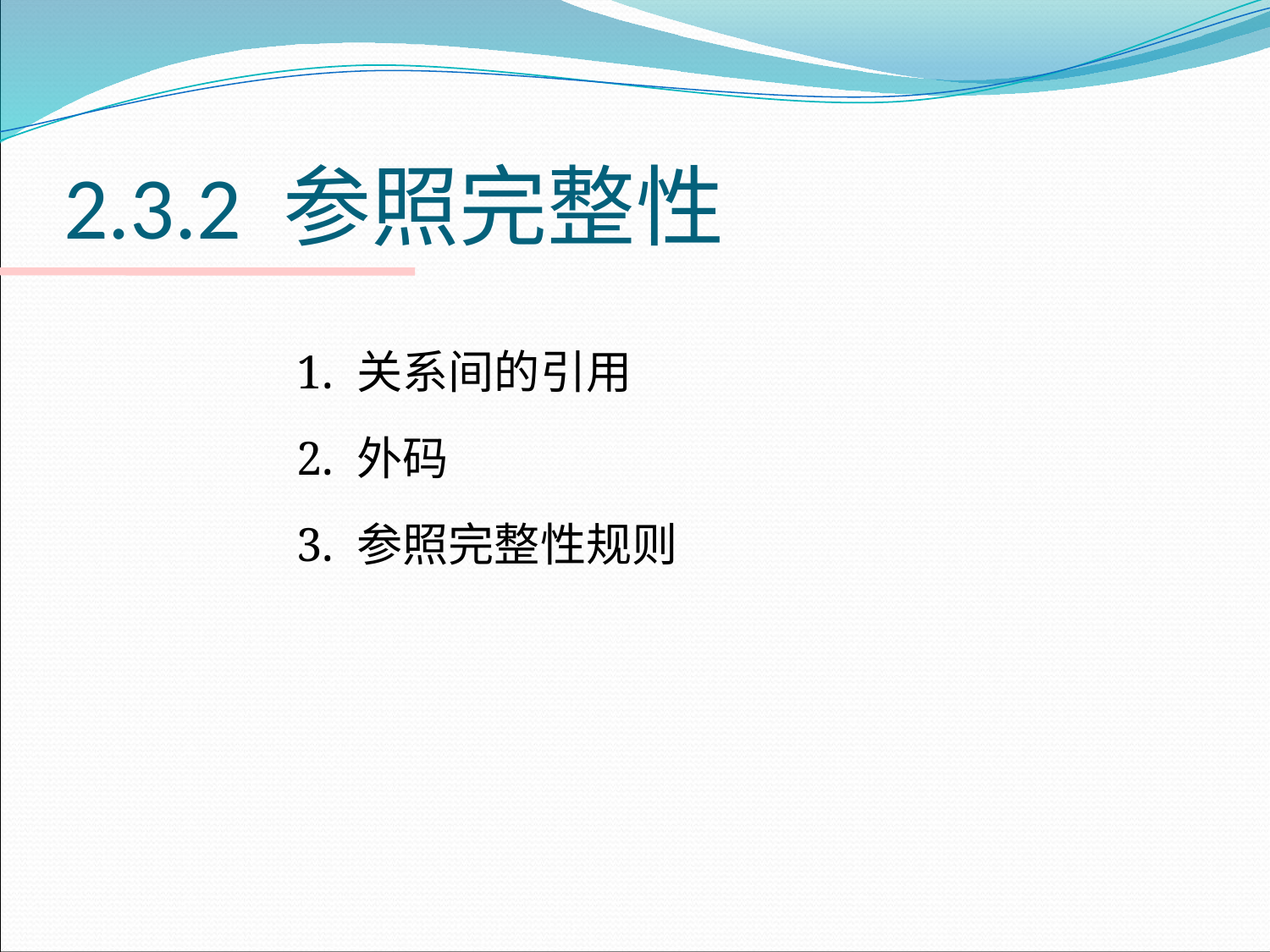

# 2.3.2 参照完整性
1. 关系间的引用
2. 外码
3. 参照完整性规则

138